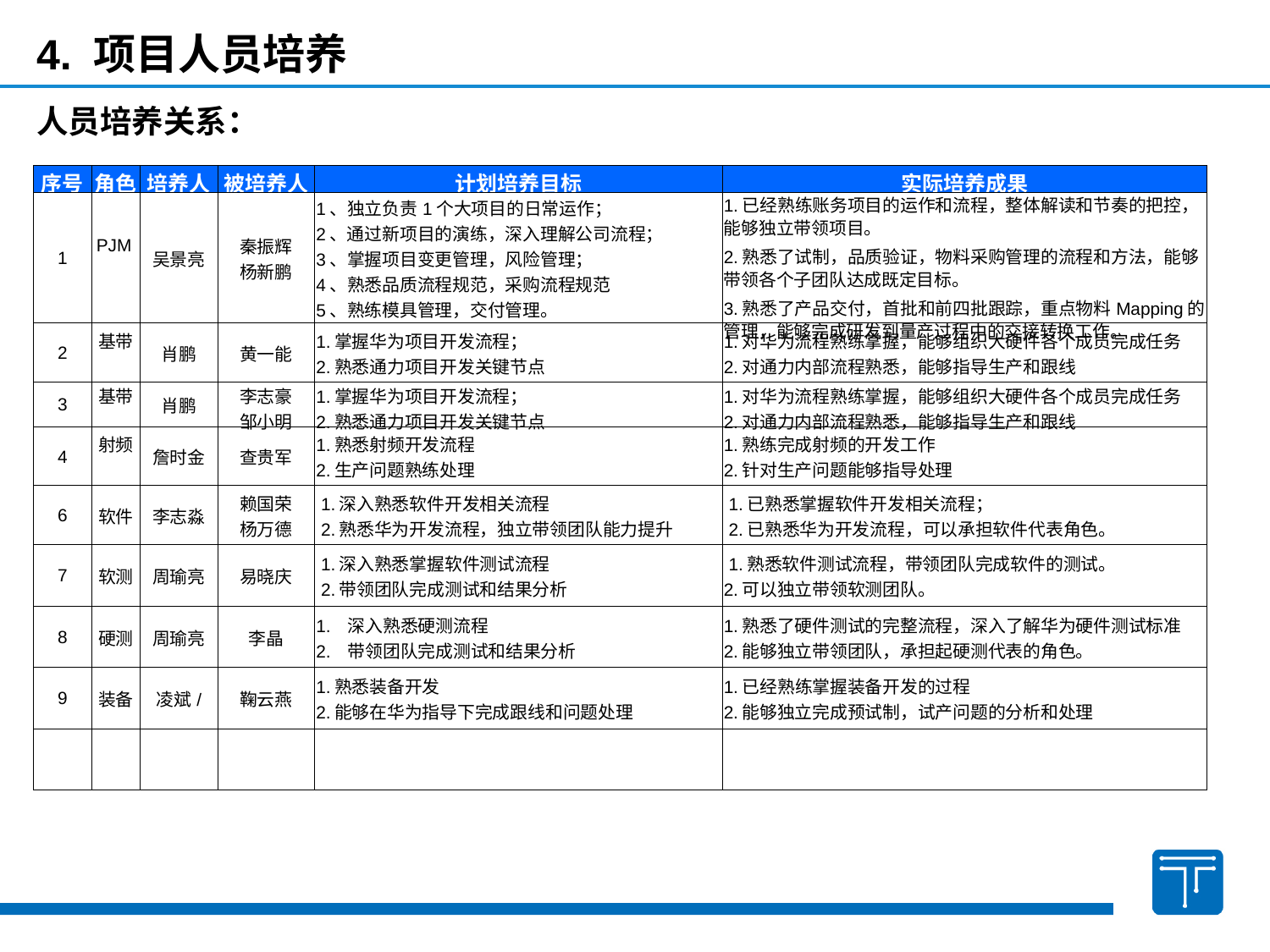

4. 项目人员培养
人员培养关系：
| 序号 | 角色 | 培养人 | 被培养人 | 计划培养目标 | 实际培养成果 |
| --- | --- | --- | --- | --- | --- |
| 1 | PJM | 吴景亮 | 秦振辉 杨新鹏 | 1、独立负责1个大项目的日常运作； 2、通过新项目的演练，深入理解公司流程； 3、掌握项目变更管理，风险管理； 4、熟悉品质流程规范，采购流程规范 5、熟练模具管理，交付管理。 | 1.已经熟练账务项目的运作和流程，整体解读和节奏的把控，能够独立带领项目。 2.熟悉了试制，品质验证，物料采购管理的流程和方法，能够带领各个子团队达成既定目标。 3.熟悉了产品交付，首批和前四批跟踪，重点物料Mapping的管理，能够完成研发到量产过程中的交接转换工作。 |
| 2 | 基带 | 肖鹏 | 黄一能 | 1.掌握华为项目开发流程； 2.熟悉通力项目开发关键节点 | 1.对华为流程熟练掌握，能够组织大硬件各个成员完成任务 2.对通力内部流程熟悉，能够指导生产和跟线 |
| 3 | 基带 | 肖鹏 | 李志豪 邹小明 | 1.掌握华为项目开发流程； 2.熟悉通力项目开发关键节点 | 1.对华为流程熟练掌握，能够组织大硬件各个成员完成任务 2.对通力内部流程熟悉，能够指导生产和跟线 |
| 4 | 射频 | 詹时金 | 查贵军 | 1.熟悉射频开发流程 2.生产问题熟练处理 | 1.熟练完成射频的开发工作 2.针对生产问题能够指导处理 |
| 6 | 软件 | 李志淼 | 赖国荣 杨万德 | 1.深入熟悉软件开发相关流程 2.熟悉华为开发流程，独立带领团队能力提升 | 1.已熟悉掌握软件开发相关流程； 2.已熟悉华为开发流程，可以承担软件代表角色。 |
| 7 | 软测 | 周瑜亮 | 易晓庆 | 1.深入熟悉掌握软件测试流程 2.带领团队完成测试和结果分析 | 1.熟悉软件测试流程，带领团队完成软件的测试。 2.可以独立带领软测团队。 |
| 8 | 硬测 | 周瑜亮 | 李晶 | 深入熟悉硬测流程 带领团队完成测试和结果分析 | 1.熟悉了硬件测试的完整流程，深入了解华为硬件测试标准 2.能够独立带领团队，承担起硬测代表的角色。 |
| 9 | 装备 | 凌斌/ | 鞠云燕 | 1.熟悉装备开发 2.能够在华为指导下完成跟线和问题处理 | 1.已经熟练掌握装备开发的过程 2.能够独立完成预试制，试产问题的分析和处理 |
|  |  |  |  |  |  |